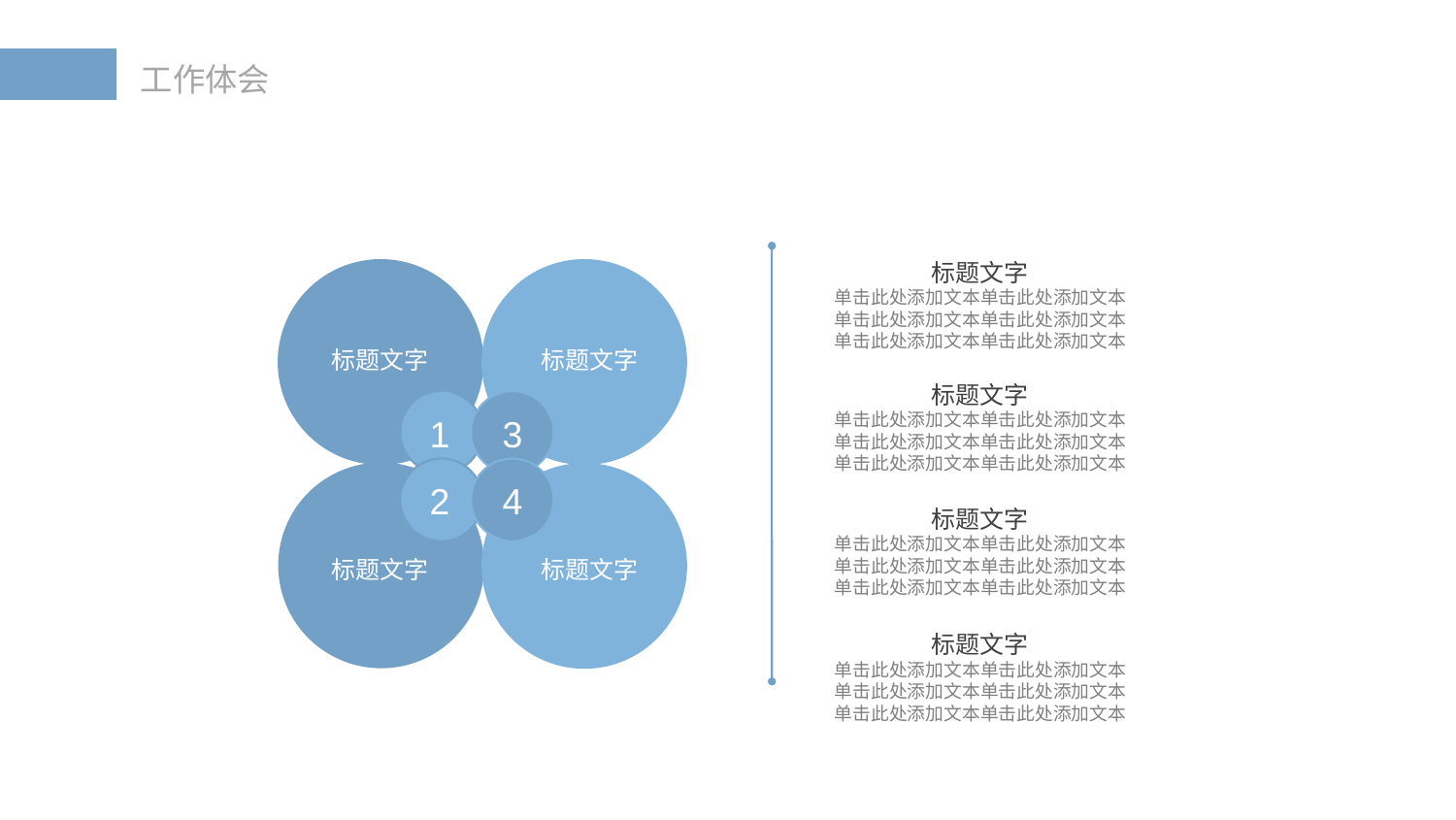

标题文字
单击此处添加文本单击此处添加文本
单击此处添加文本单击此处添加文本
单击此处添加文本单击此处添加文本

标题文字
标题文字
标题文字
单击此处添加文本单击此处添加文本
单击此处添加文本单击此处添加文本
单击此处添加文本单击此处添加文本

1
3

2
4
标题文字
单击此处添加文本单击此处添加文本
单击此处添加文本单击此处添加文本
单击此处添加文本单击此处添加文本

标题文字
标题文字
标题文字
单击此处添加文本单击此处添加文本
单击此处添加文本单击此处添加文本
单击此处添加文本单击此处添加文本